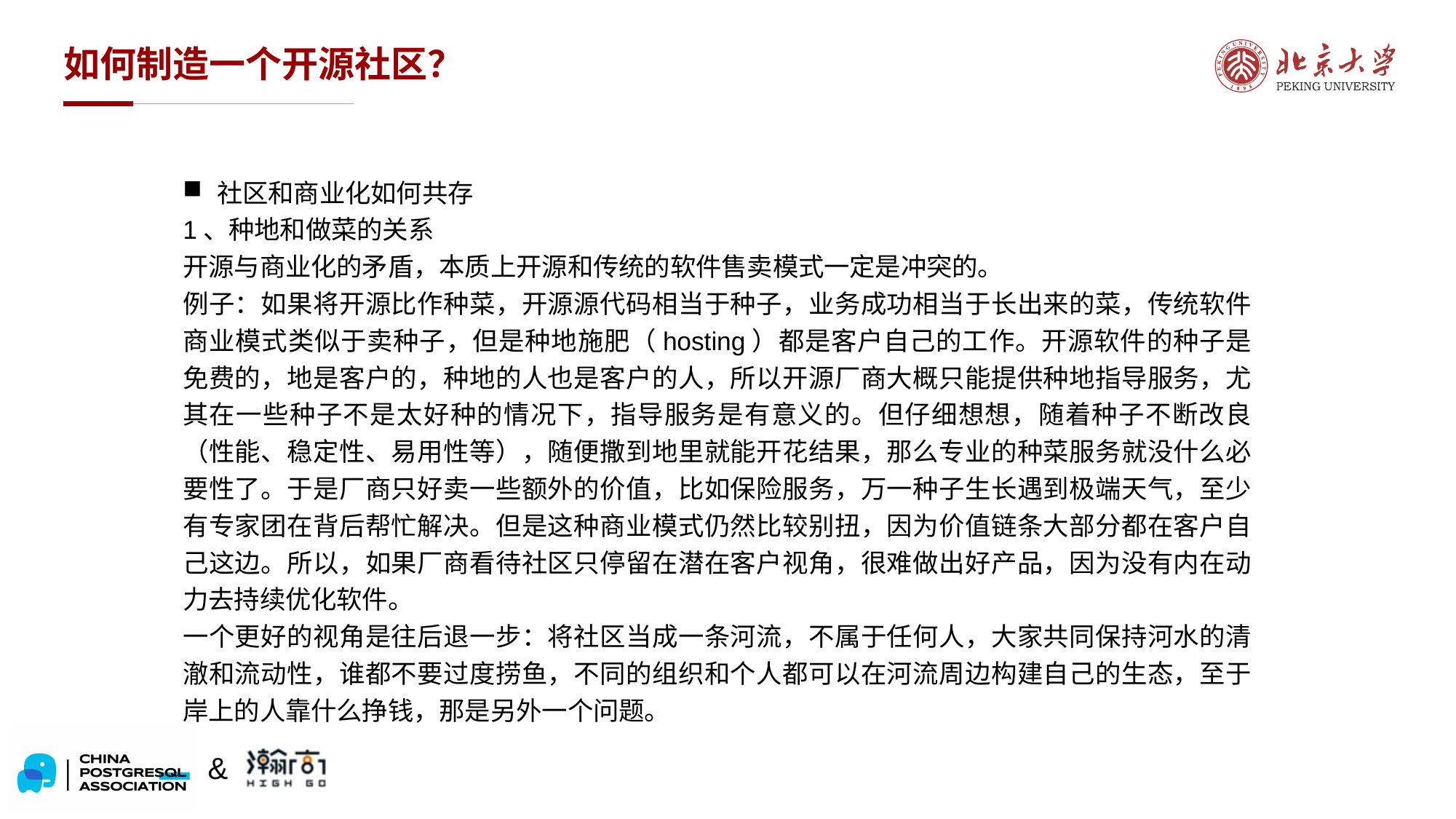

# 如何制造一个开源社区？
社区和商业化如何共存
1、种地和做菜的关系
开源与商业化的矛盾，本质上开源和传统的软件售卖模式一定是冲突的。
例子：如果将开源比作种菜，开源源代码相当于种子，业务成功相当于长出来的菜，传统软件商业模式类似于卖种子，但是种地施肥（hosting）都是客户自己的工作。开源软件的种子是免费的，地是客户的，种地的人也是客户的人，所以开源厂商大概只能提供种地指导服务，尤其在一些种子不是太好种的情况下，指导服务是有意义的。但仔细想想，随着种子不断改良（性能、稳定性、易用性等），随便撒到地里就能开花结果，那么专业的种菜服务就没什么必要性了。于是厂商只好卖一些额外的价值，比如保险服务，万一种子生长遇到极端天气，至少有专家团在背后帮忙解决。但是这种商业模式仍然比较别扭，因为价值链条大部分都在客户自己这边。所以，如果厂商看待社区只停留在潜在客户视角，很难做出好产品，因为没有内在动力去持续优化软件。
一个更好的视角是往后退一步：将社区当成一条河流，不属于任何人，大家共同保持河水的清澈和流动性，谁都不要过度捞鱼，不同的组织和个人都可以在河流周边构建自己的生态，至于岸上的人靠什么挣钱，那是另外一个问题。